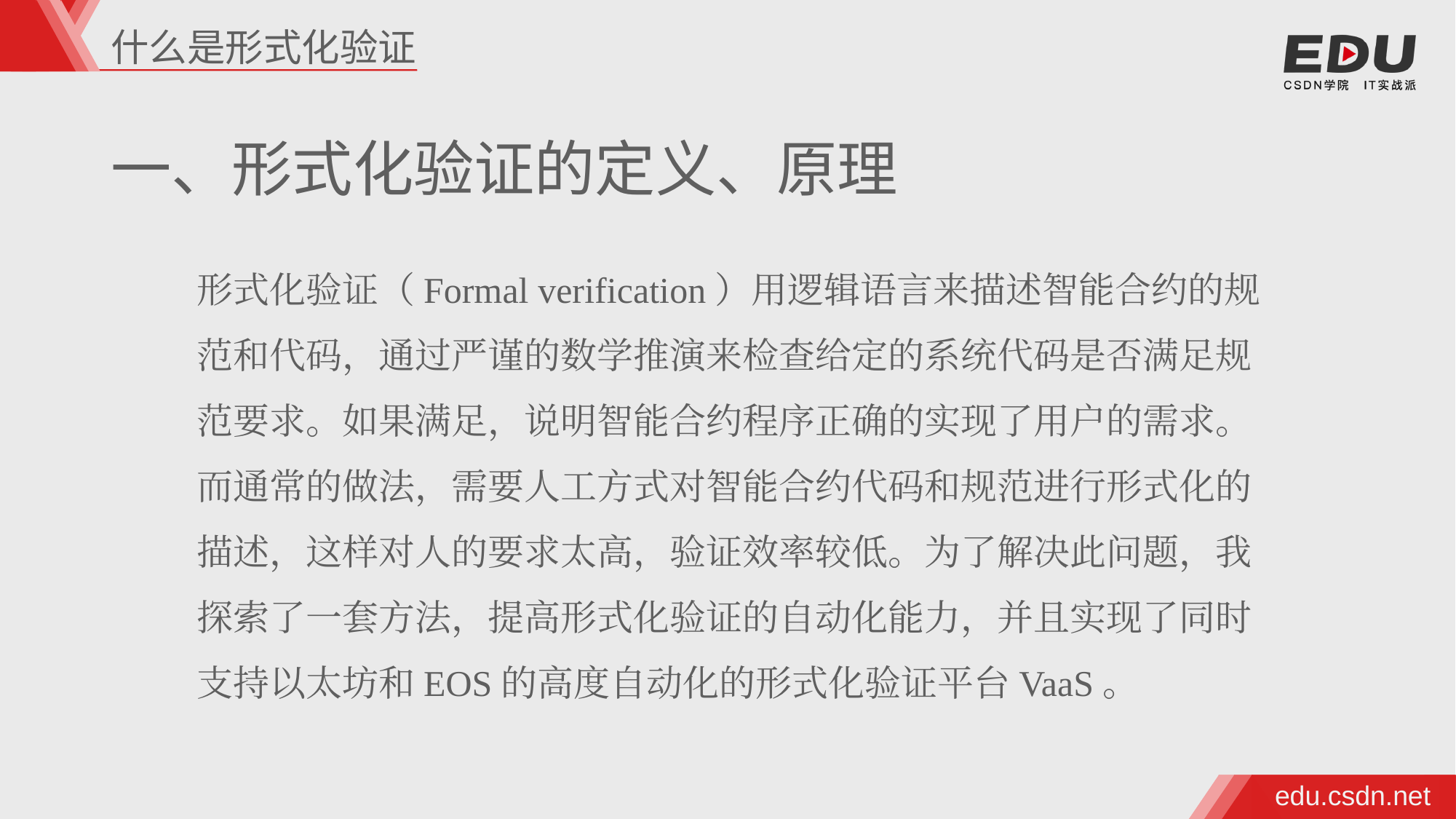

什么是形式化验证
一、形式化验证的定义、原理
形式化验证（Formal verification）用逻辑语言来描述智能合约的规范和代码，通过严谨的数学推演来检查给定的系统代码是否满足规范要求。如果满足，说明智能合约程序正确的实现了用户的需求。而通常的做法，需要人工方式对智能合约代码和规范进行形式化的描述，这样对人的要求太高，验证效率较低。为了解决此问题，我探索了一套方法，提高形式化验证的自动化能力，并且实现了同时支持以太坊和EOS的高度自动化的形式化验证平台VaaS。

edu.csdn.net